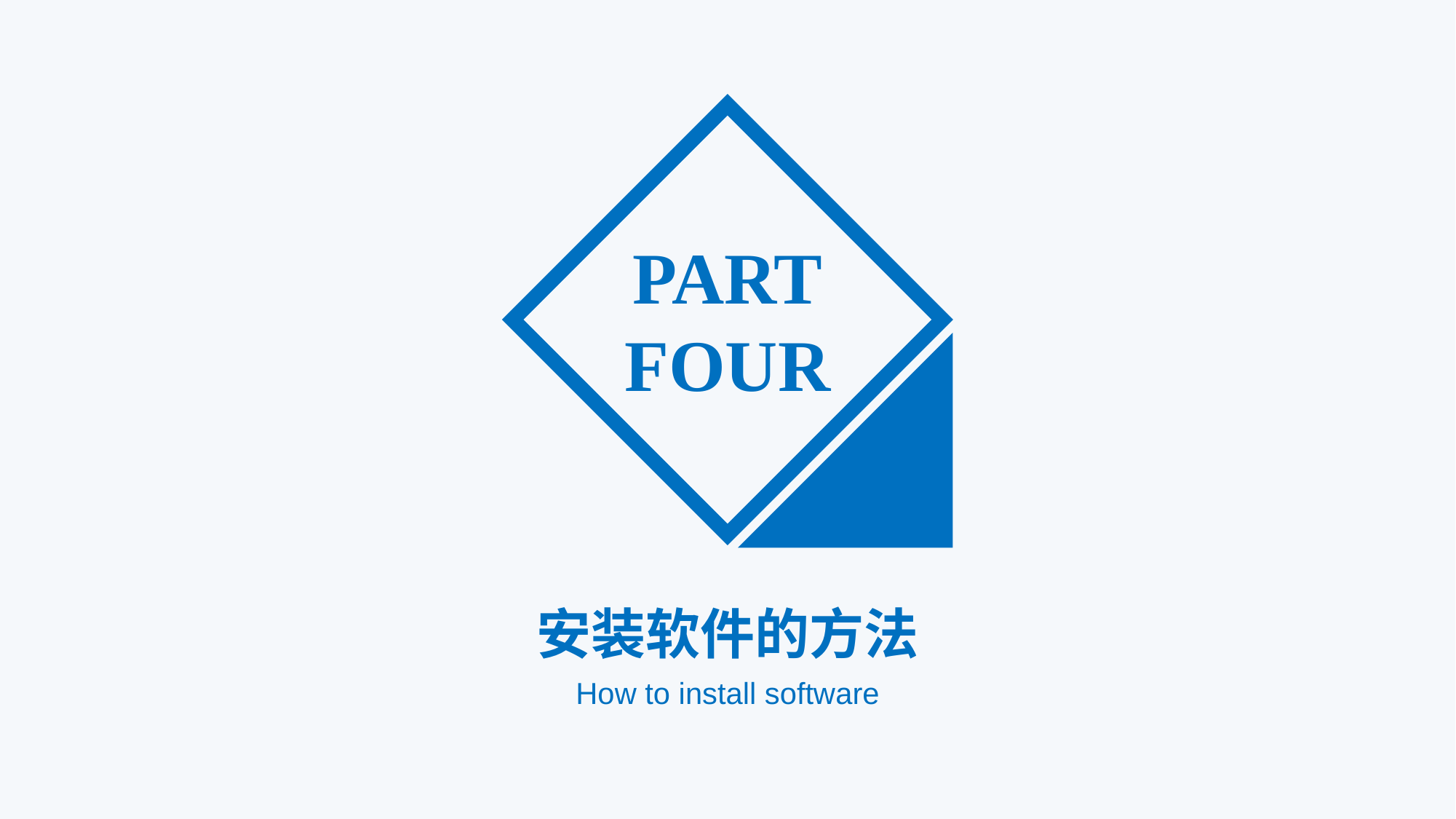

PART
FOUR

安装软件的方法
How to install software